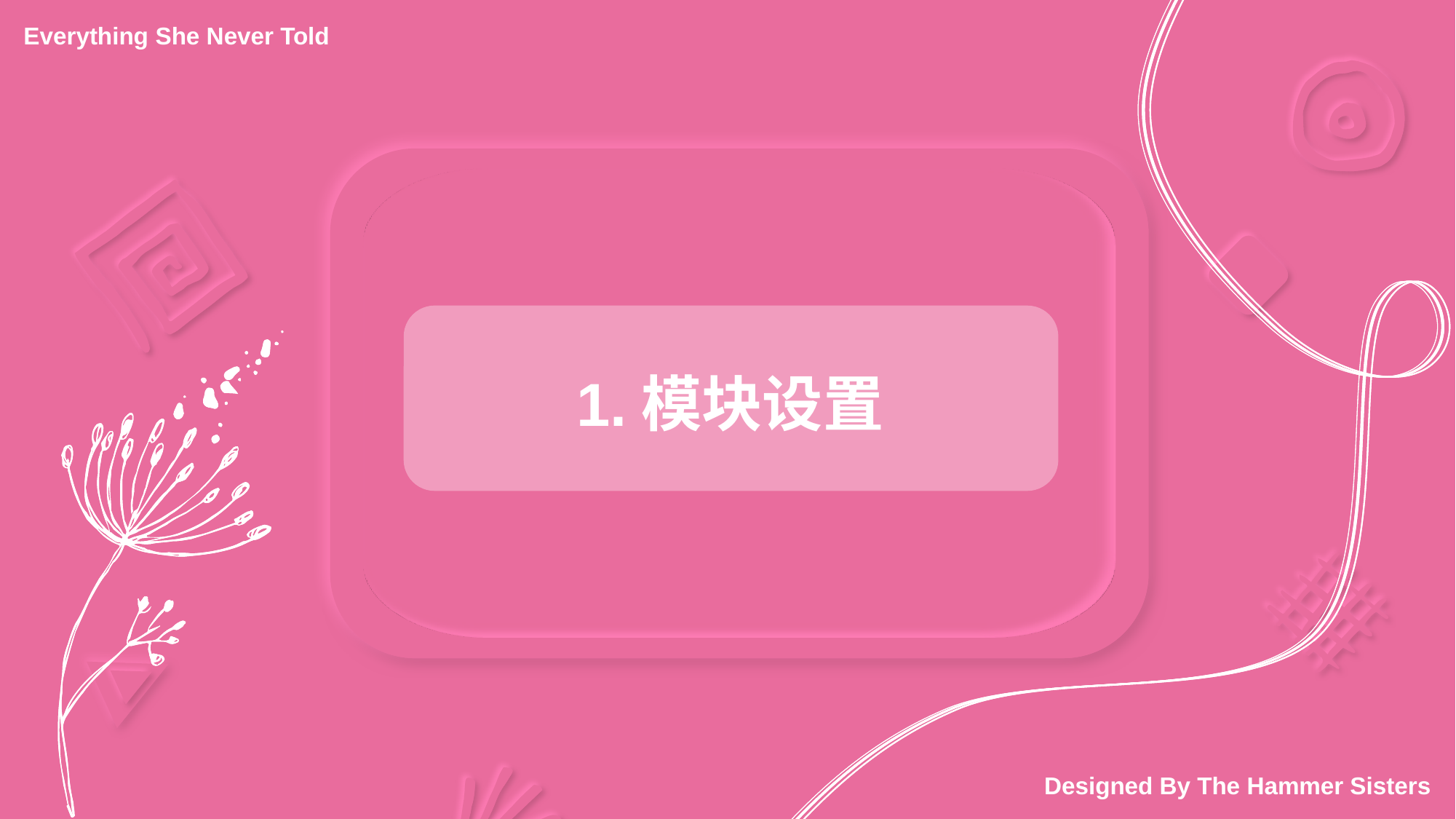

Everything She Never Told

1.模块设置

Designed By The Hammer Sisters